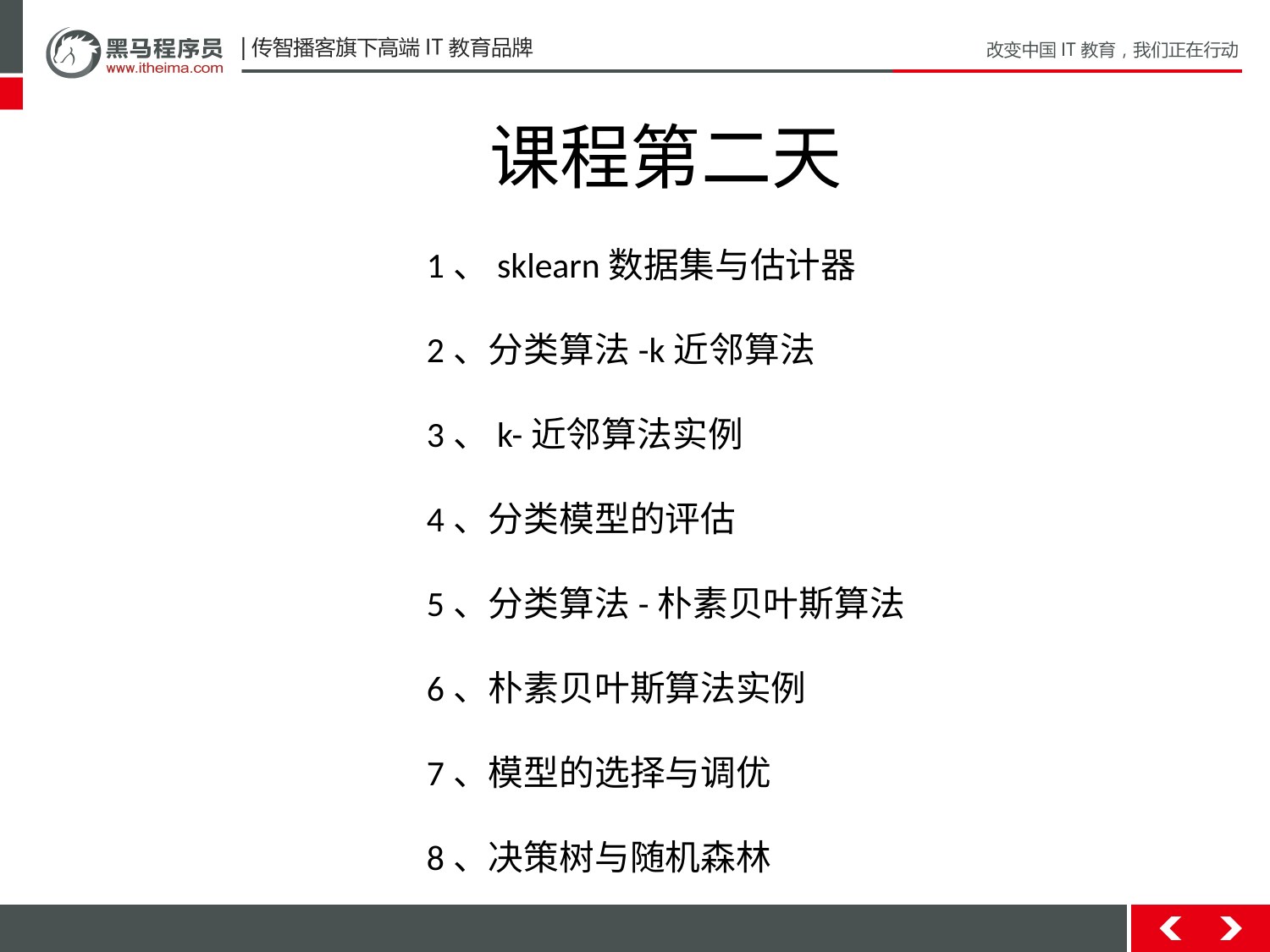

课程第二天
1、sklearn数据集与估计器

2、分类算法-k近邻算法

3、k-近邻算法实例

4、分类模型的评估

5、分类算法-朴素贝叶斯算法

6、朴素贝叶斯算法实例

7、模型的选择与调优

8、决策树与随机森林